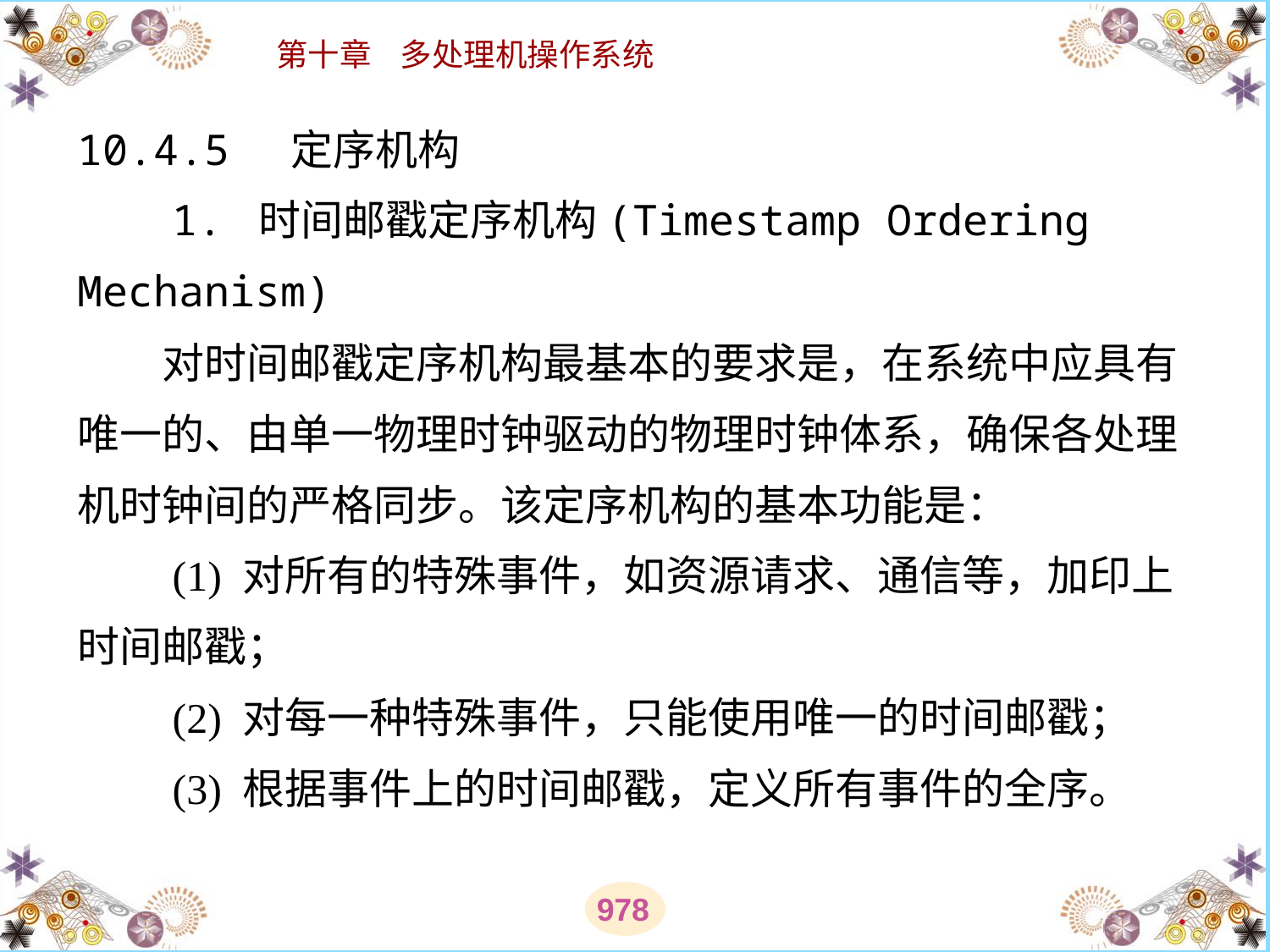

# 10.4.5  定序机构 　　1. 时间邮戳定序机构(Timestamp Ordering Mechanism) 　　对时间邮戳定序机构最基本的要求是，在系统中应具有唯一的、由单一物理时钟驱动的物理时钟体系，确保各处理机时钟间的严格同步。该定序机构的基本功能是： 　　(1) 对所有的特殊事件，如资源请求、通信等，加印上时间邮戳； 　　(2) 对每一种特殊事件，只能使用唯一的时间邮戳； 　　(3) 根据事件上的时间邮戳，定义所有事件的全序。